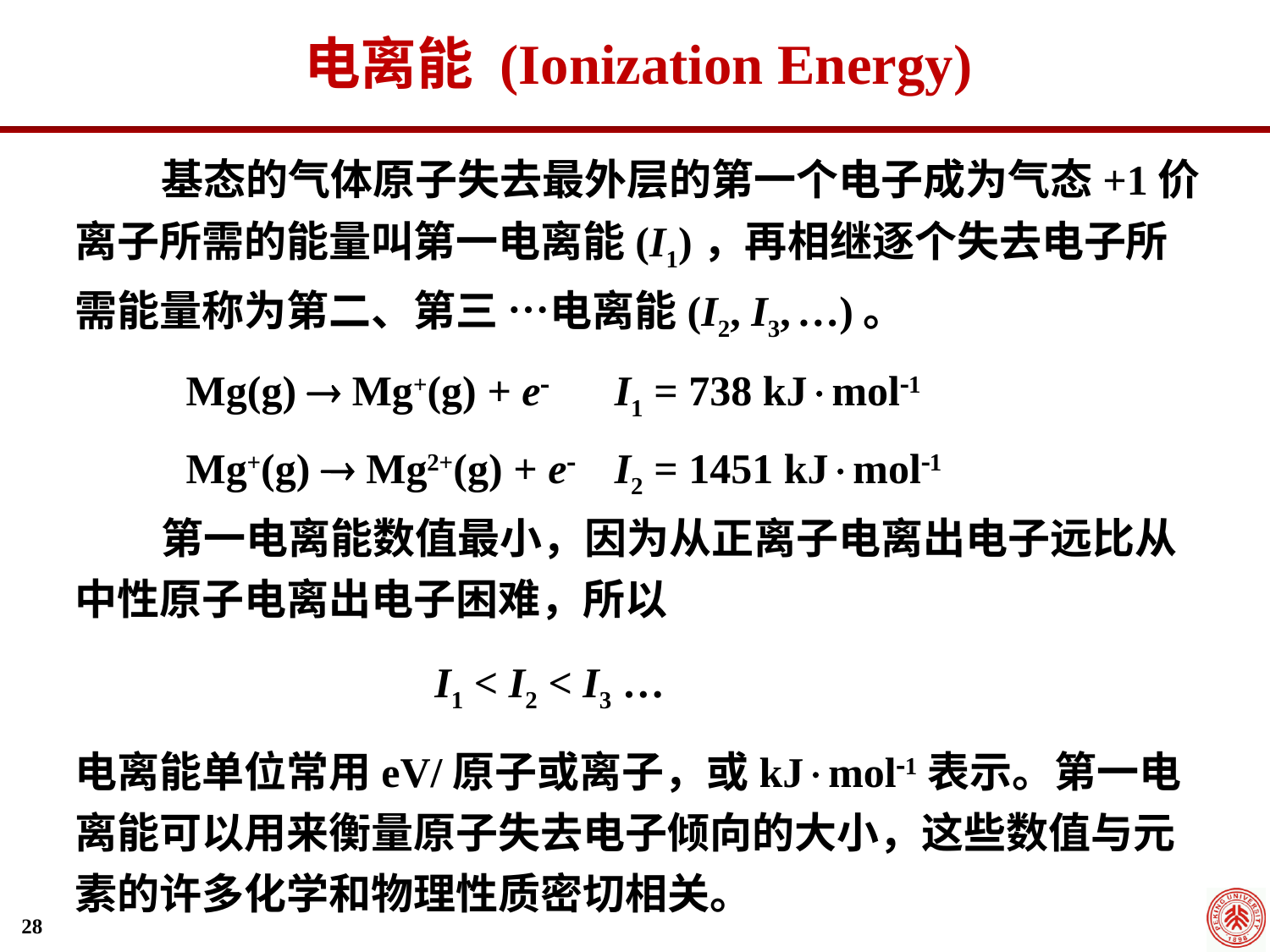

# 电离能 (Ionization Energy)

        基态的气体原子失去最外层的第一个电子成为气态+1价离子所需的能量叫第一电离能(I1)，再相继逐个失去电子所需能量称为第二、第三 …电离能(I2, I3, …)。

        第一电离能数值最小，因为从正离子电离出电子远比从中性原子电离出电子困难，所以
	                      I1 < I2 < I3 …
电离能单位常用eV/原子或离子，或kJ⋅mol−1表示。第一电离能可以用来衡量原子失去电子倾向的大小，这些数值与元素的许多化学和物理性质密切相关。
Mg(g) → Mg+(g) + e−	I1 = 738 kJ⋅mol−1
Mg+(g) → Mg2+(g) + e−	I2 = 1451 kJ⋅mol−1
28